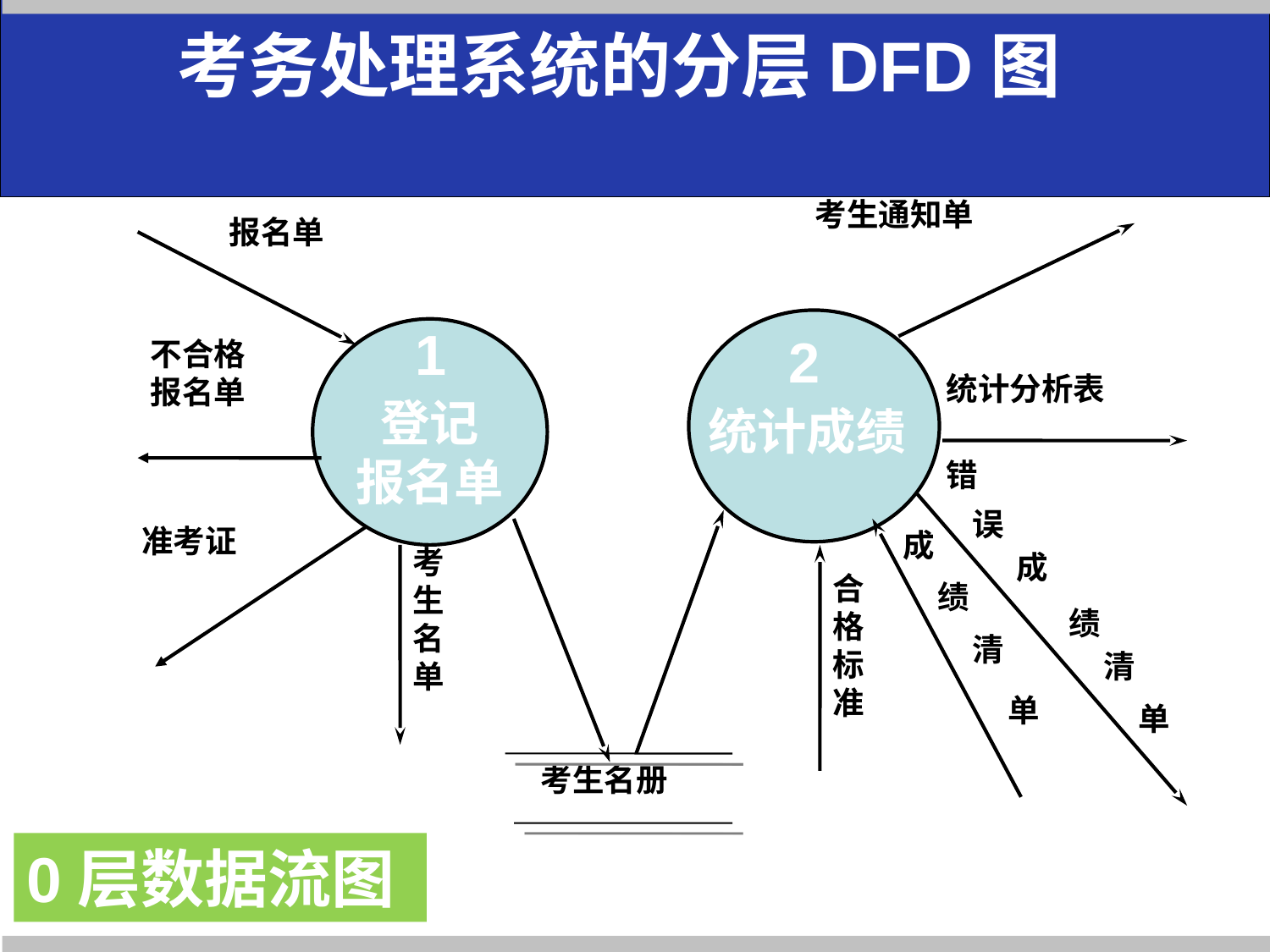

考务处理系统的分层DFD图
考生通知单

统计分析表

错

误
成
绩
清
单

成
绩
清
单

合
格
标
准
报名单

2
统计成绩
1
登记
报名单

不合格
报名单

准考证

考生名
单

考生名册

0层数据流图